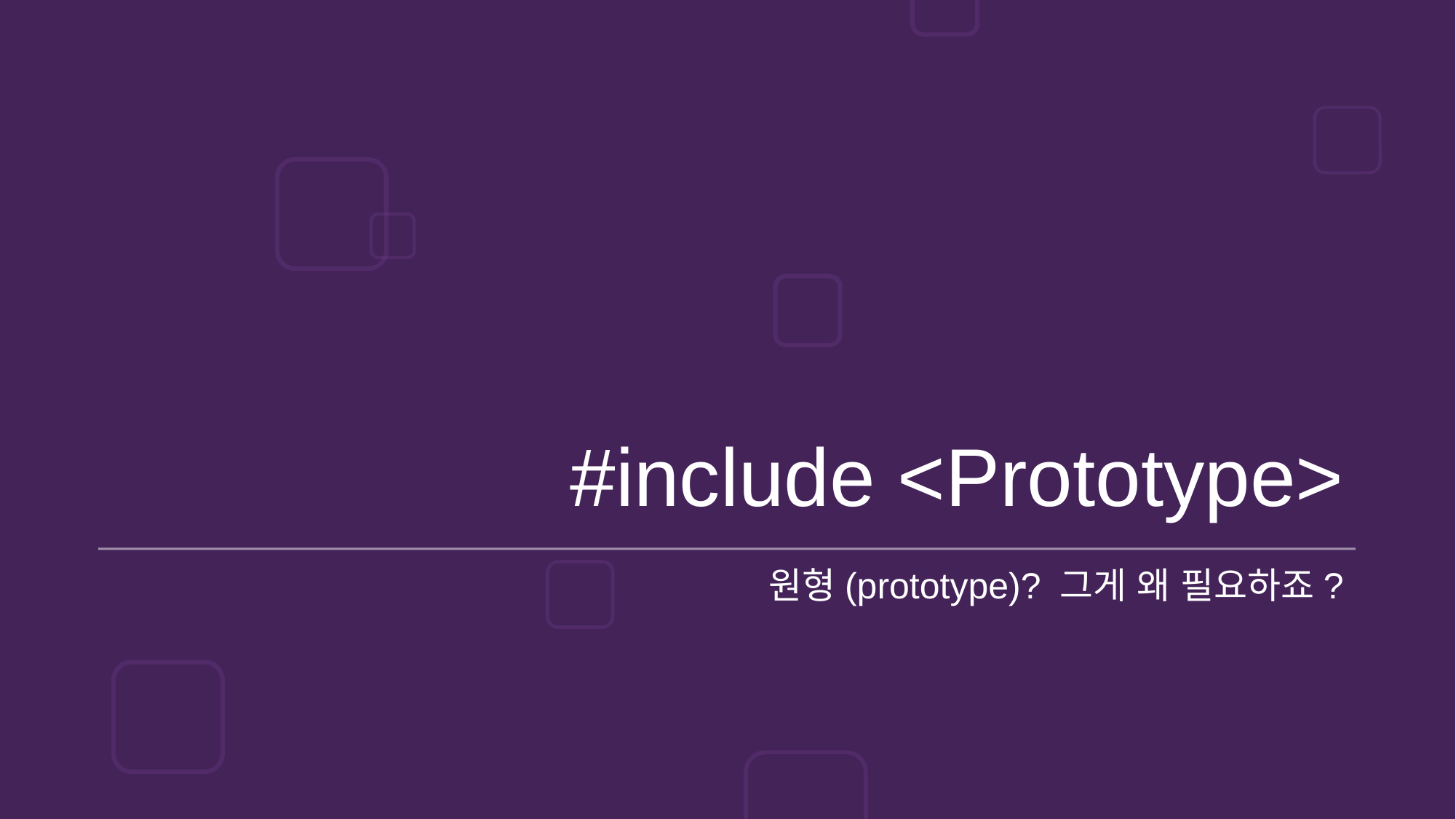

# #include <Prototype>
원형(prototype)? 그게 왜 필요하죠?